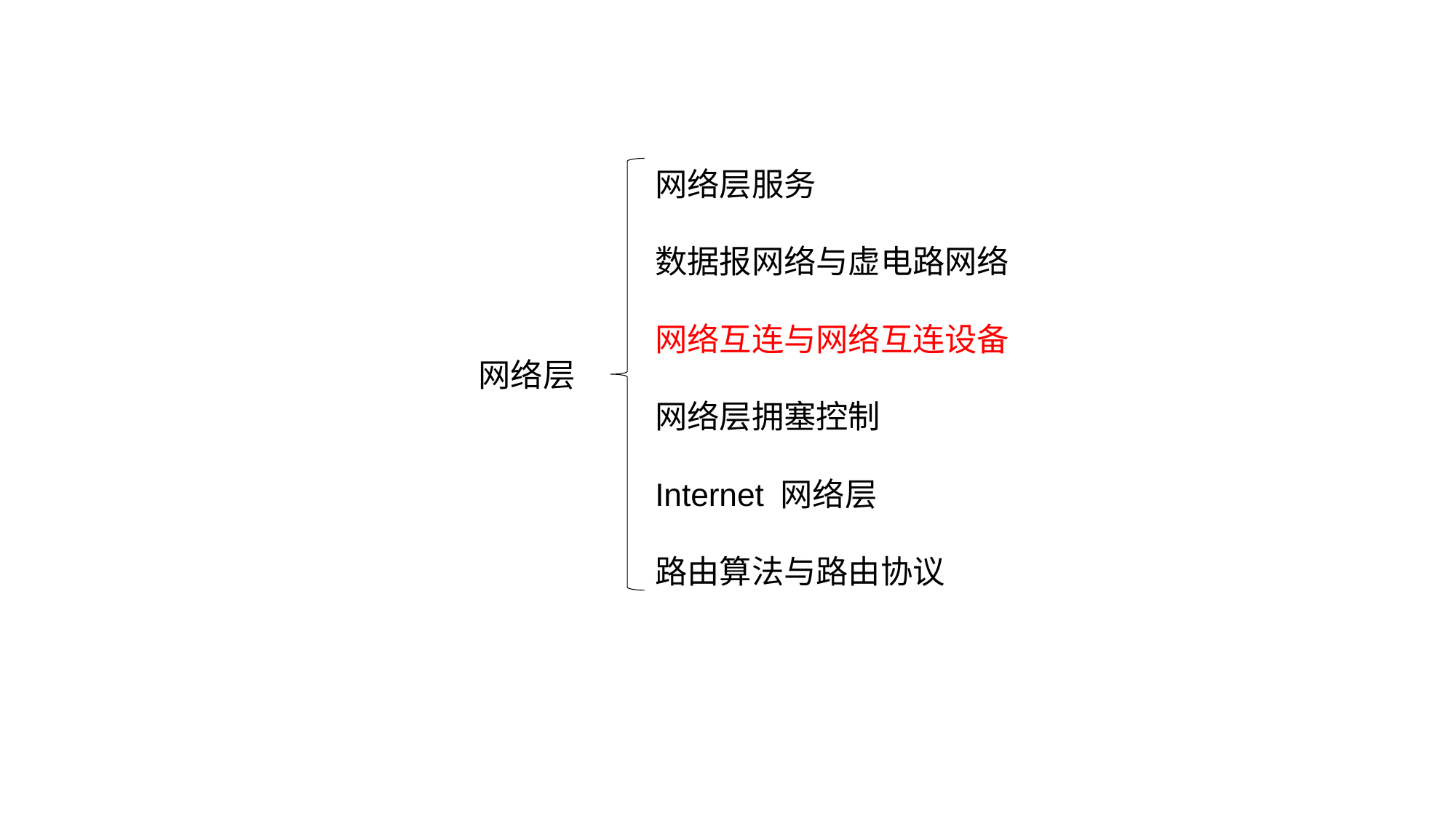

网络层服务

数据报网络与虚电路网络

网络互连与网络互连设备

网络层拥塞控制

Internet 网络层

路由算法与路由协议
网络层